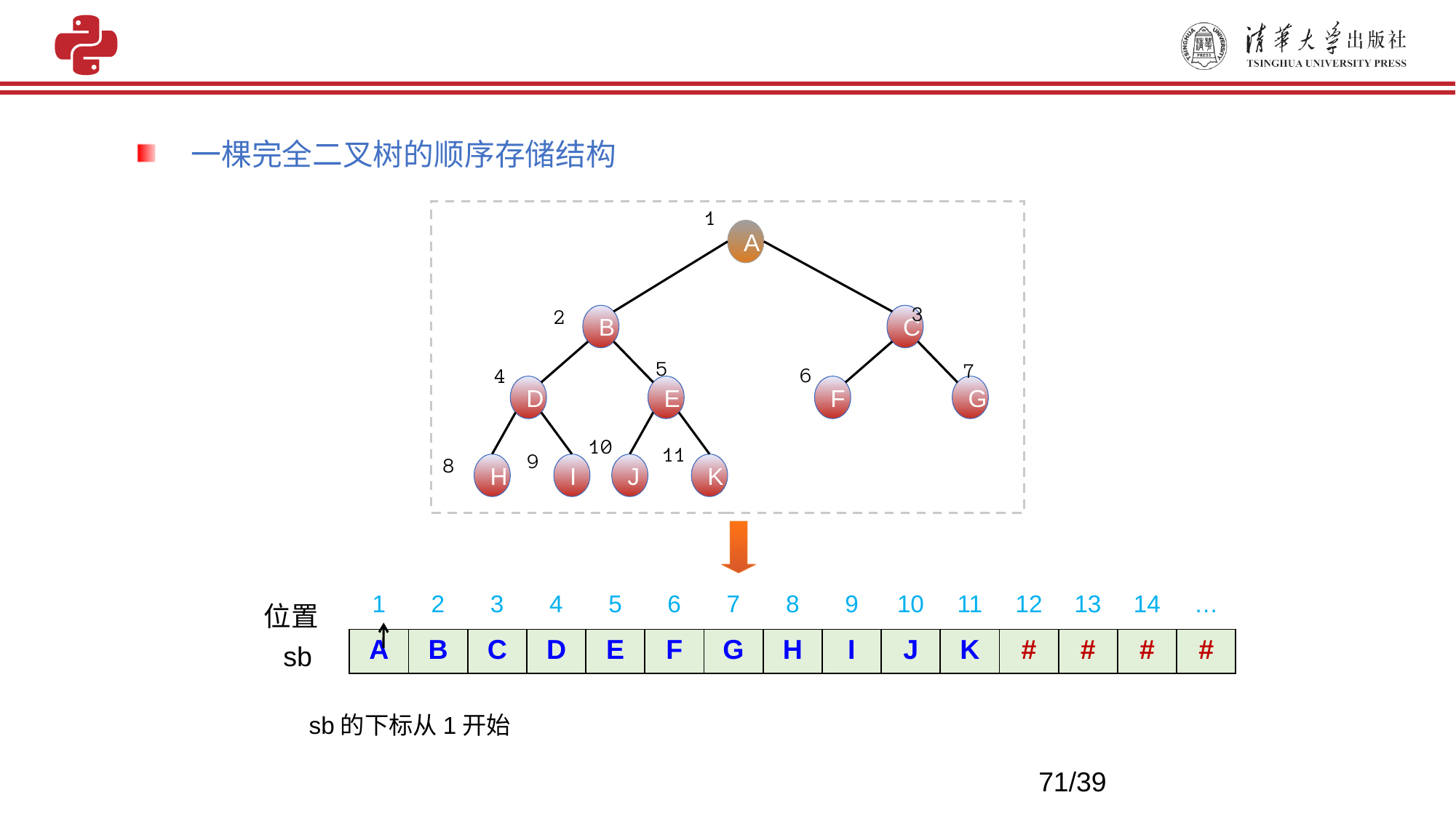

一棵完全二叉树的顺序存储结构

1
A
3
2
B
C
5
7
6
4
D
E
F
G
10
11
9
8
H
I
J
K

| 1 | 2 | 3 | 4 | 5 | 6 | 7 | 8 | 9 | 10 | 11 | 12 | 13 | 14 | … |
| --- | --- | --- | --- | --- | --- | --- | --- | --- | --- | --- | --- | --- | --- | --- |
| A | B | C | D | E | F | G | H | I | J | K | # | # | # | # |
位置
sb
sb的下标从1开始
71/39